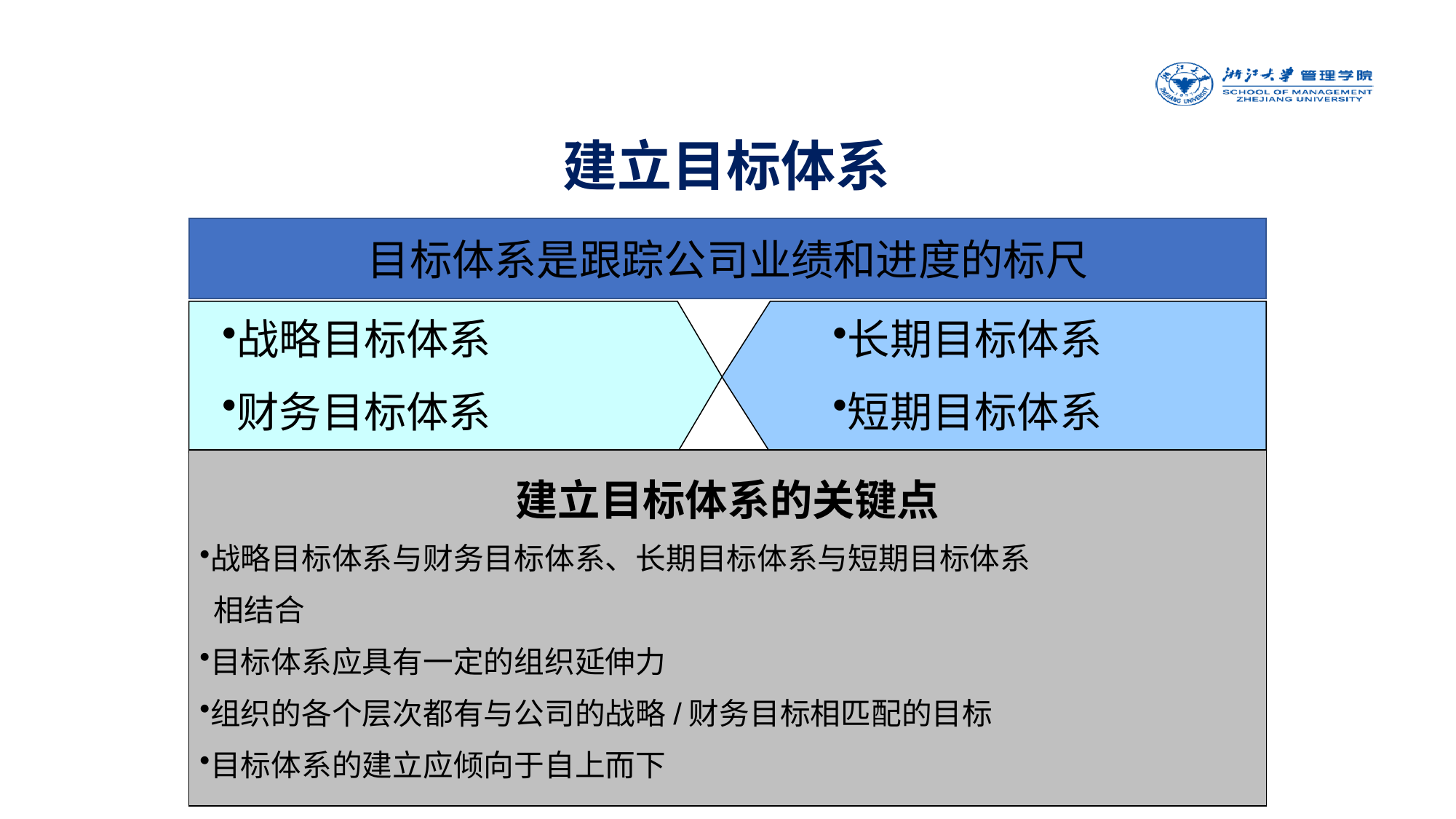

建立目标体系
目标体系是跟踪公司业绩和进度的标尺

战略目标体系
财务目标体系
长期目标体系
短期目标体系

建立目标体系的关键点
战略目标体系与财务目标体系、长期目标体系与短期目标体系
 相结合
目标体系应具有一定的组织延伸力
组织的各个层次都有与公司的战略/财务目标相匹配的目标
目标体系的建立应倾向于自上而下